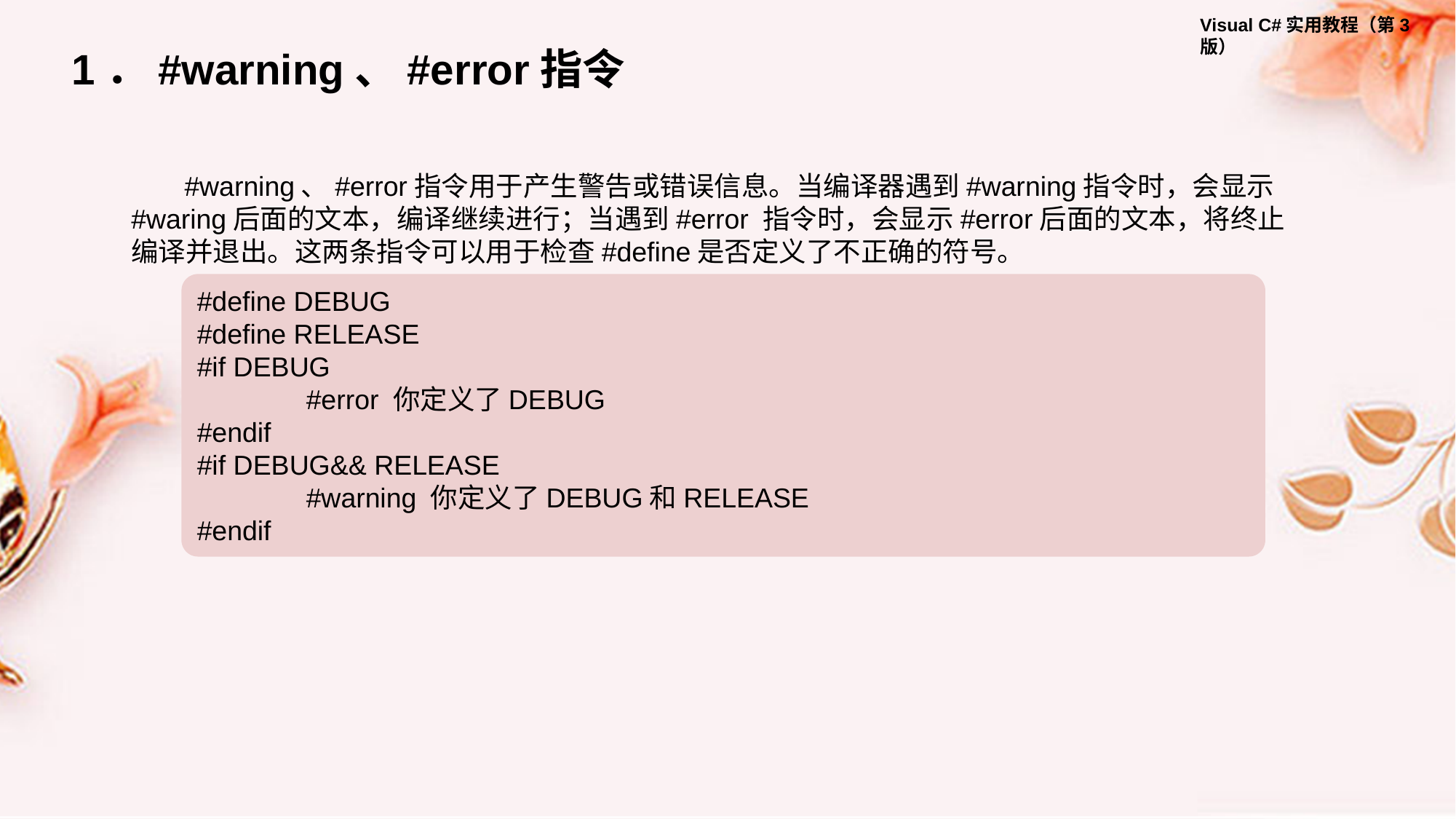

1．#warning、#error指令
#warning、#error指令用于产生警告或错误信息。当编译器遇到#warning指令时，会显示#waring后面的文本，编译继续进行；当遇到#error 指令时，会显示#error后面的文本，将终止编译并退出。这两条指令可以用于检查#define是否定义了不正确的符号。
#define DEBUG
#define RELEASE
#if DEBUG
	#error 你定义了DEBUG
#endif
#if DEBUG&& RELEASE
	#warning 你定义了DEBUG和RELEASE
#endif